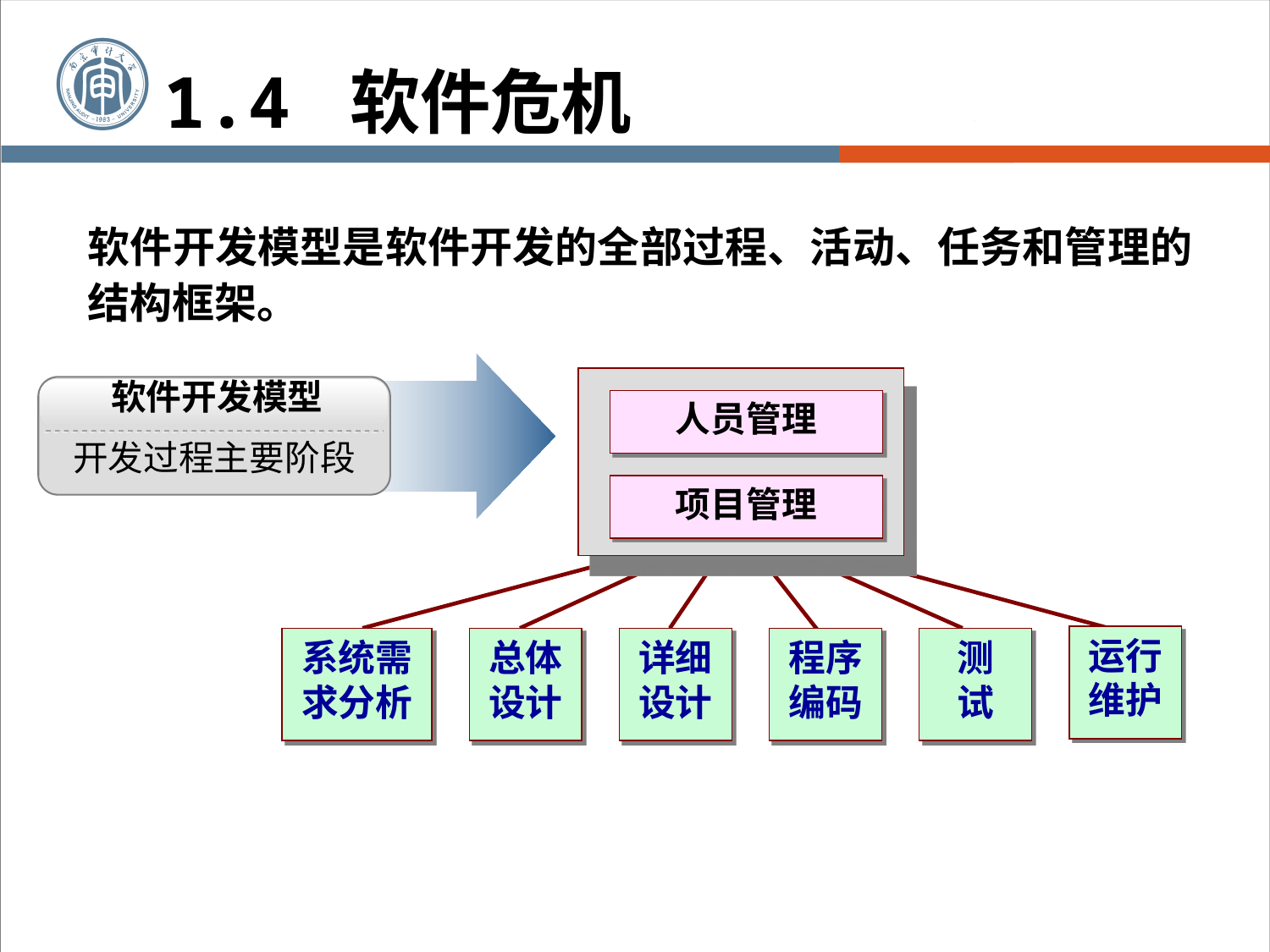

1.4 软件危机
软件开发模型是软件开发的全部过程、活动、任务和管理的结构框架。

软件开发模型

人员管理
开发过程主要阶段

项目管理

运行维护
系统需求分析
总体设计
详细设计
程序
编码
测
试